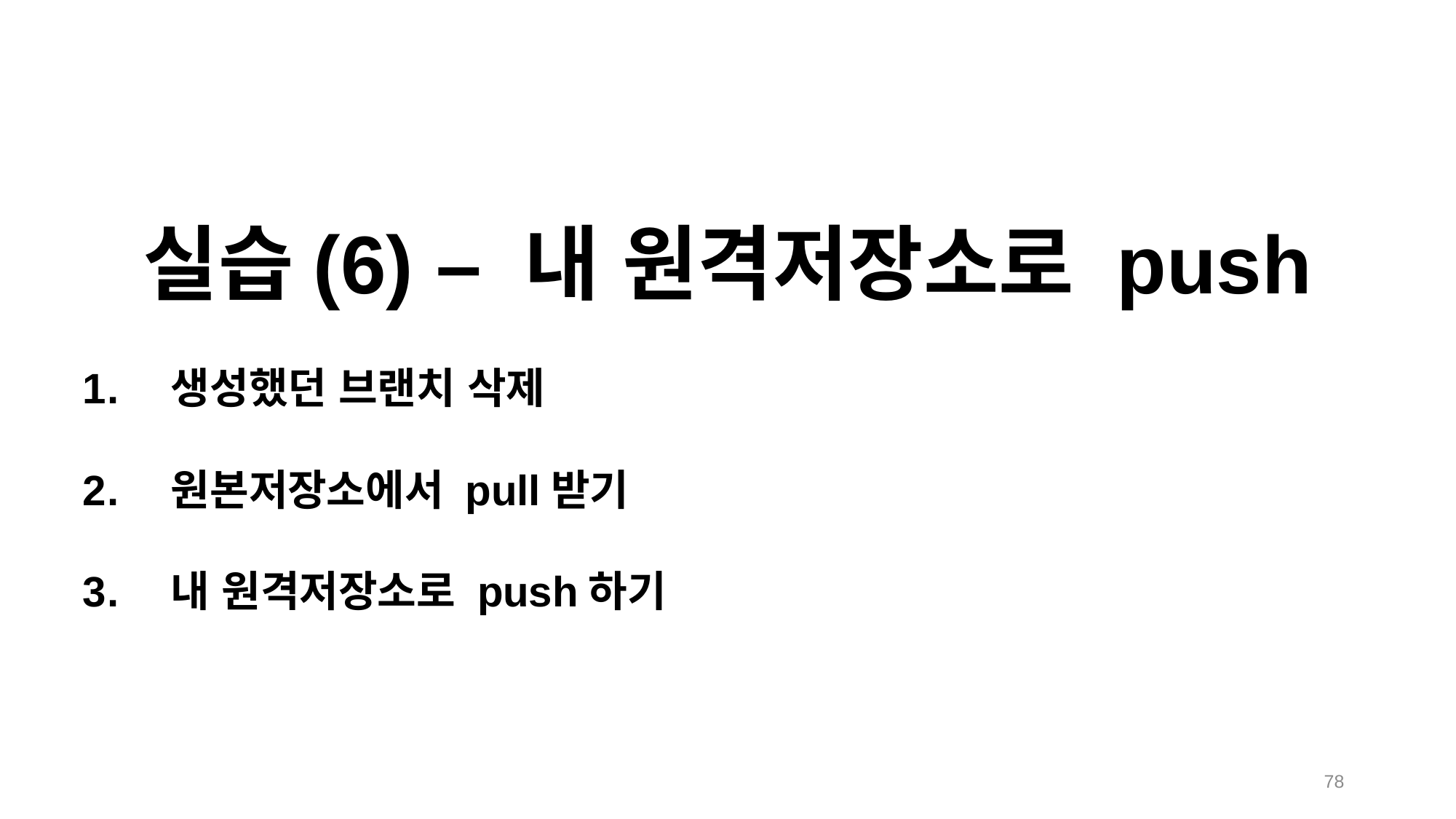

실습(6) – 내 원격저장소로 push
생성했던 브랜치 삭제
원본저장소에서 pull받기
내 원격저장소로 push하기
78